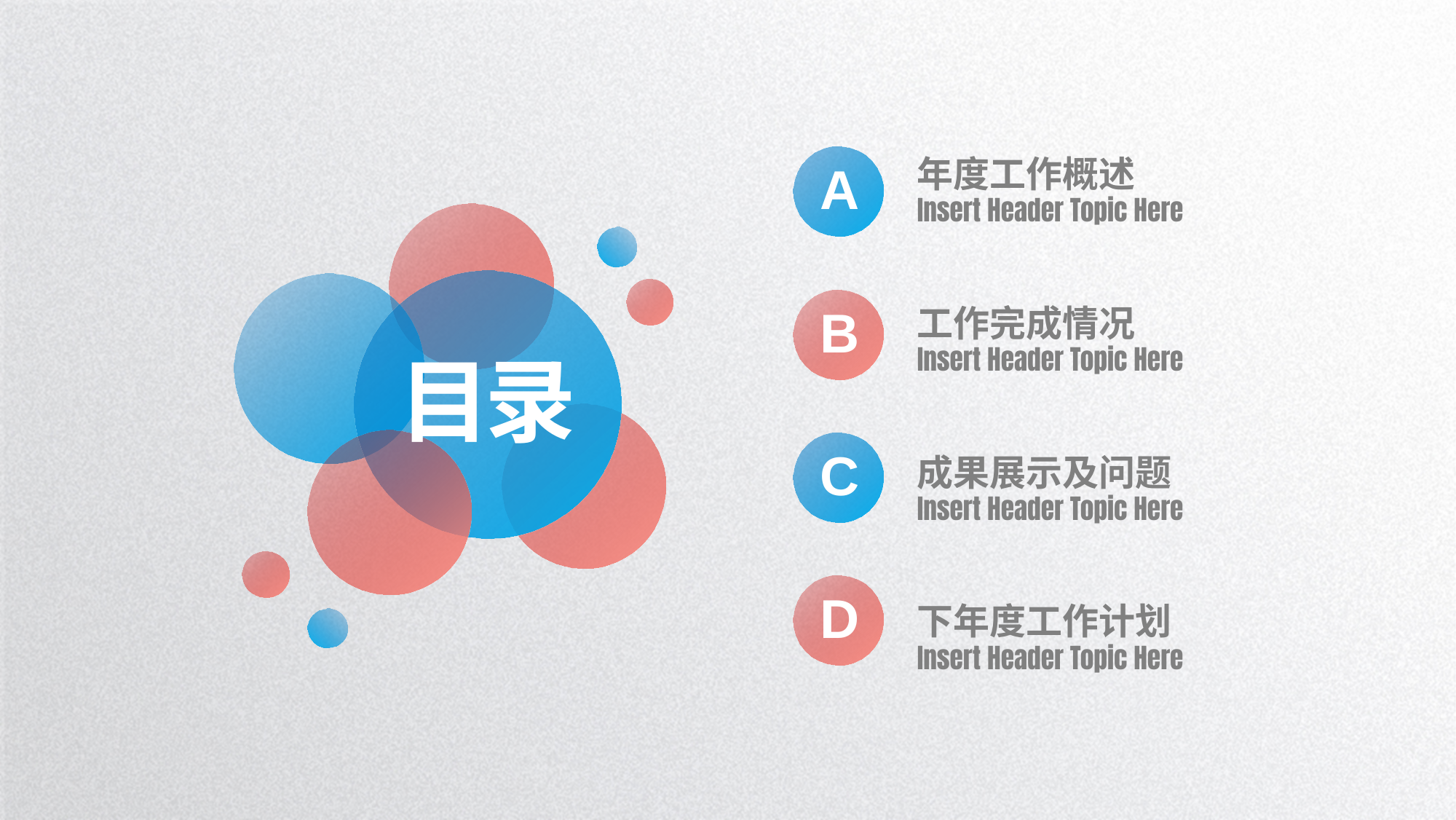

年度工作概述
Insert Header Topic Here

A

B
工作完成情况
Insert Header Topic Here
目录

C
成果展示及问题
Insert Header Topic Here

D
下年度工作计划
Insert Header Topic Here